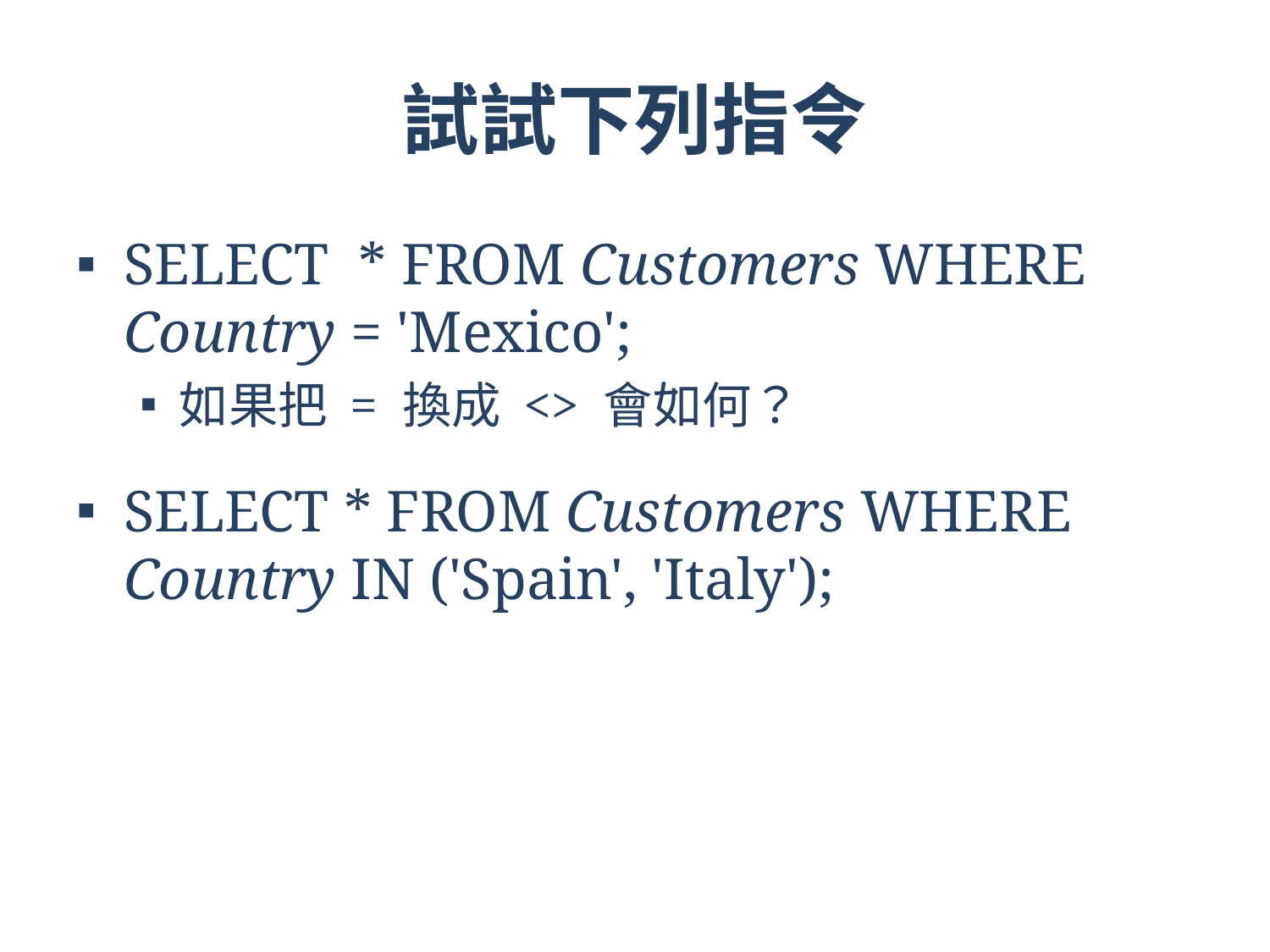

# 試試下列指令
SELECT  * FROM Customers WHERE Country = 'Mexico';
如果把 = 換成 <> 會如何？
SELECT * FROM Customers WHERE Country IN ('Spain', 'Italy');